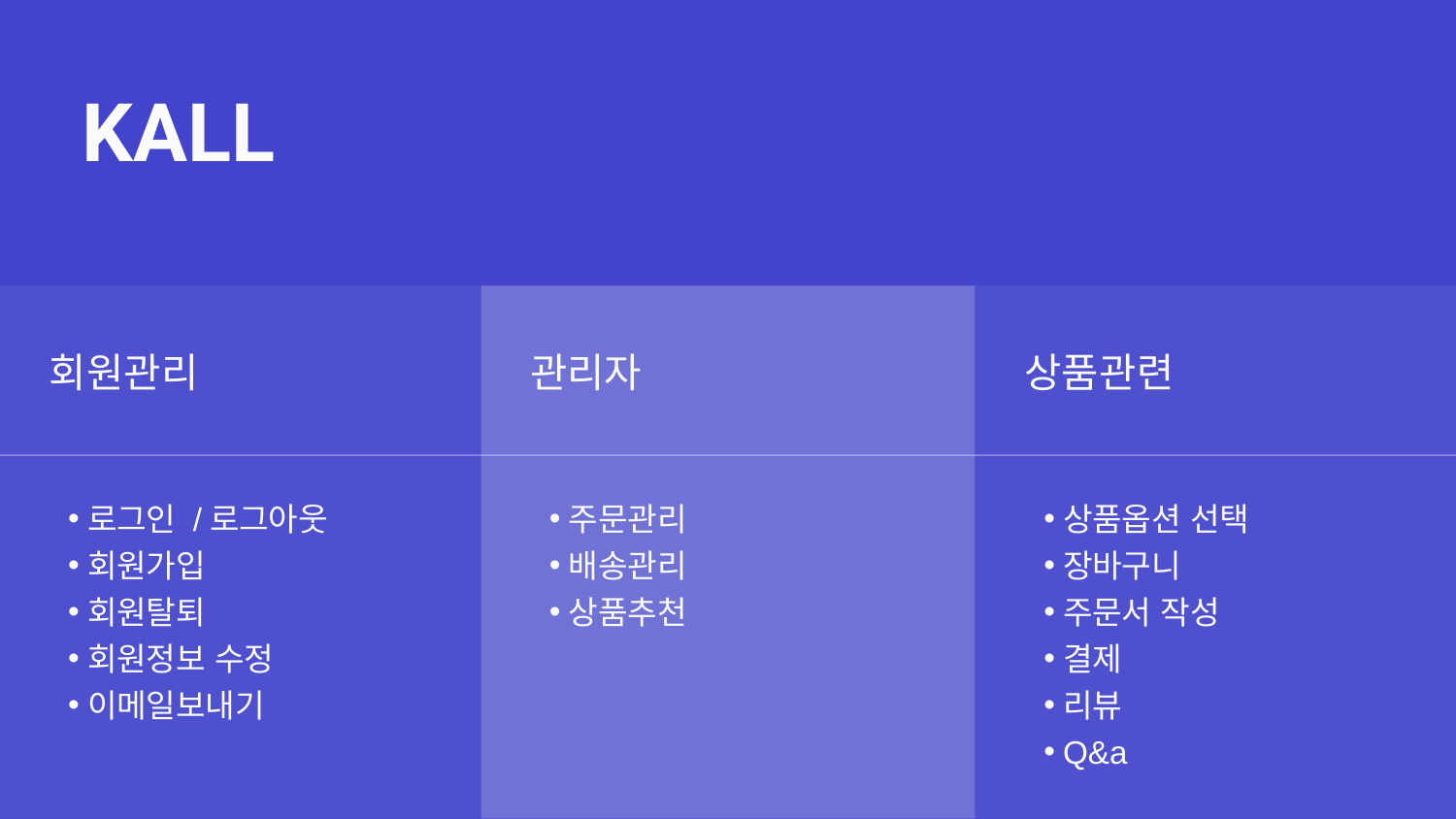

KALL

회원관리
관리자
상품관련
로그인 /로그아웃
회원가입
회원탈퇴
회원정보 수정
이메일보내기
주문관리
배송관리
상품추천
상품옵션 선택
장바구니
주문서 작성
결제
리뷰
Q&a